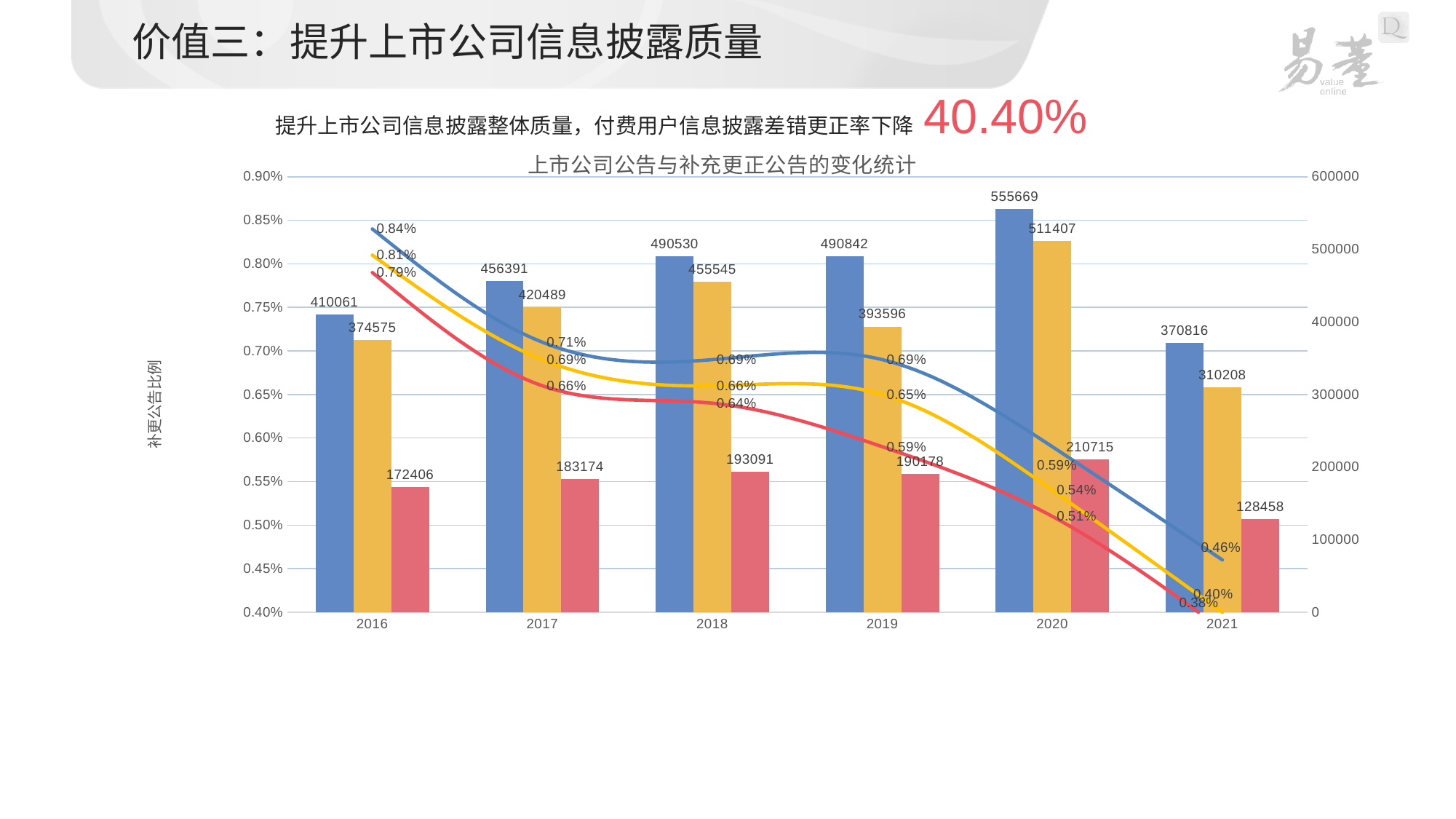

价值三：提升上市公司信息披露质量
提升上市公司信息披露整体质量，付费用户信息披露差错更正率下降 40.40%

### Chart: 上市公司公告与补充更正公告的变化统计

| Category | 全市场公告数量 | 易董用户公告数量 | 易董客户公告数量 | 全市场补更公告比例 | 易董用户补更公告比例 | 易董客户补更公告比例 |
|---|---|---|---|---|---|---|
| 2016 | 410061.0 | 374575.0 | 172406.0 | 0.0084 | 0.0081 | 0.0079 |
| 2017 | 456391.0 | 420489.0 | 183174.0 | 0.0071 | 0.0069 | 0.0066 |
| 2018 | 490530.0 | 455545.0 | 193091.0 | 0.0069 | 0.0066 | 0.0064 |
| 2019 | 490842.0 | 393596.0 | 190178.0 | 0.0069 | 0.0065 | 0.0059 |
| 2020 | 555669.0 | 511407.0 | 210715.0 | 0.0059 | 0.0054 | 0.0051 |
| 2021 | 370816.0 | 310208.0 | 128458.0 | 0.0046 | 0.004 | 0.0038 |
0.38%